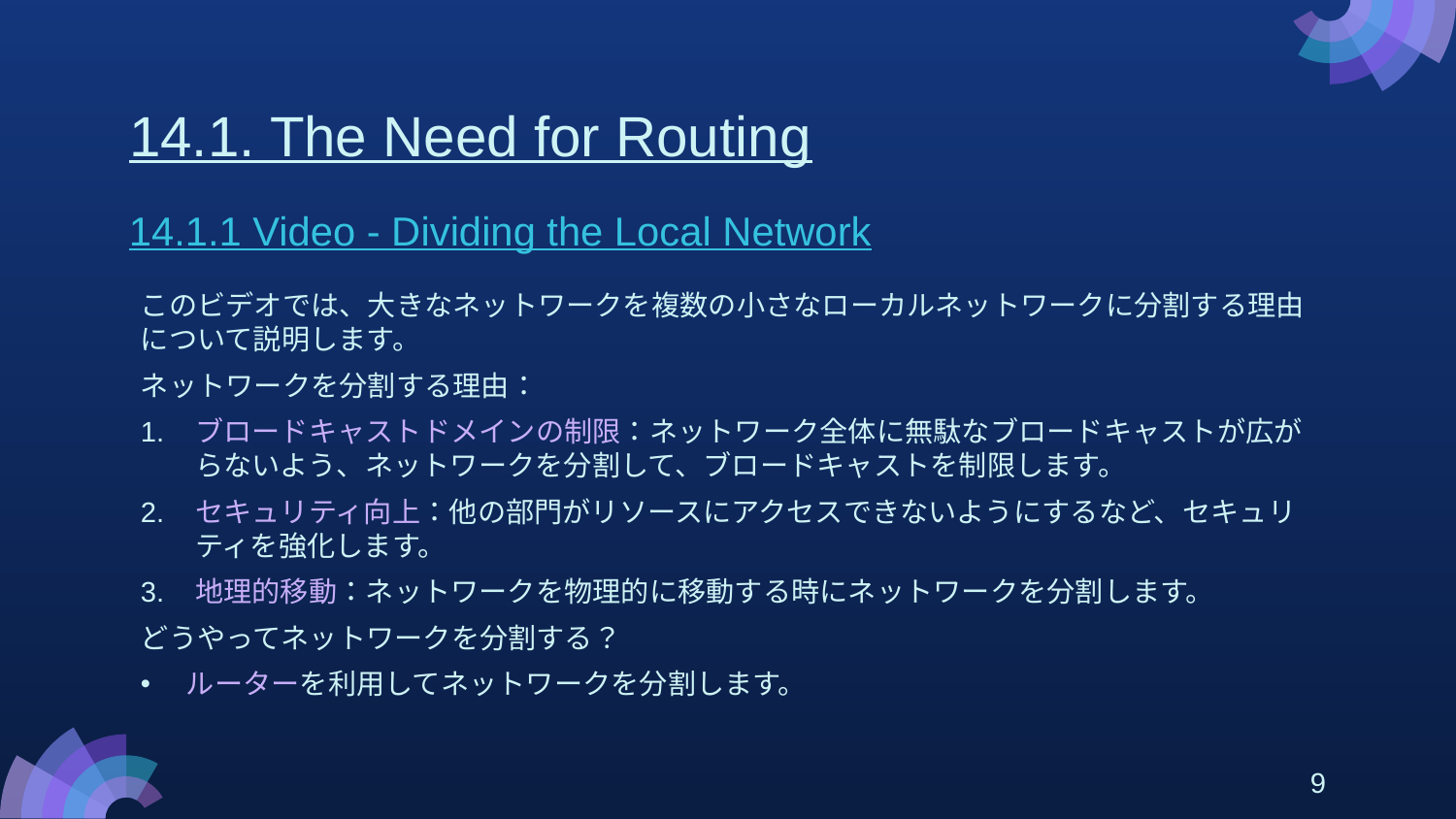

# 14.1. The Need for Routing
14.1.1 Video - Dividing the Local Network
このビデオでは、大きなネットワークを複数の小さなローカルネットワークに分割する理由について説明します。
ネットワークを分割する理由：
ブロードキャストドメインの制限：ネットワーク全体に無駄なブロードキャストが広がらないよう、ネットワークを分割して、ブロードキャストを制限します。
セキュリティ向上：他の部門がリソースにアクセスできないようにするなど、セキュリティを強化します。
地理的移動：ネットワークを物理的に移動する時にネットワークを分割します。
どうやってネットワークを分割する？
ルーターを利用してネットワークを分割します。